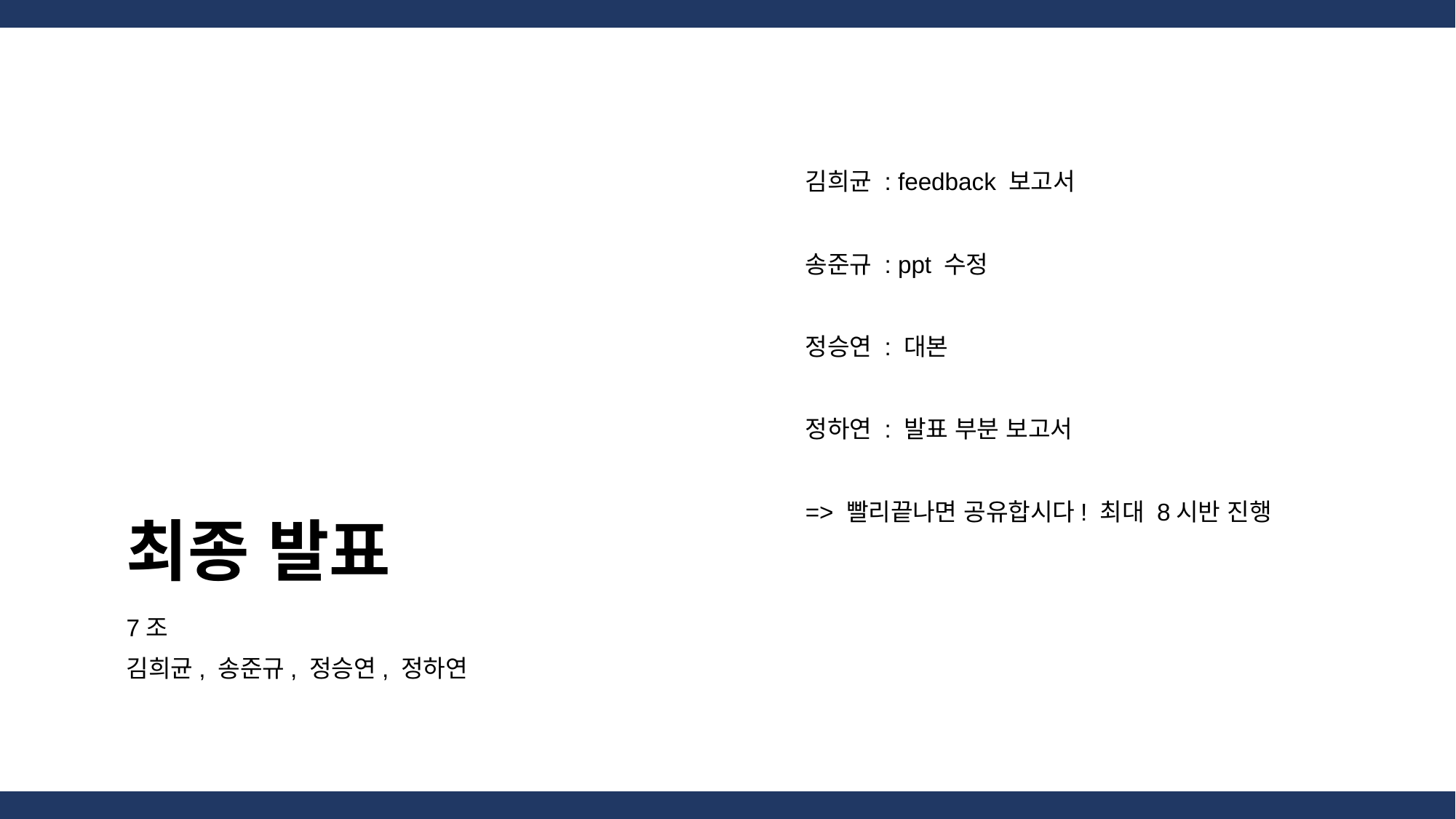

김희균 : feedback 보고서

송준규 : ppt 수정

정승연 : 대본

정하연 : 발표 부분 보고서

=> 빨리끝나면 공유합시다! 최대 8시반 진행
# 최종 발표
7조
김희균, 송준규, 정승연, 정하연